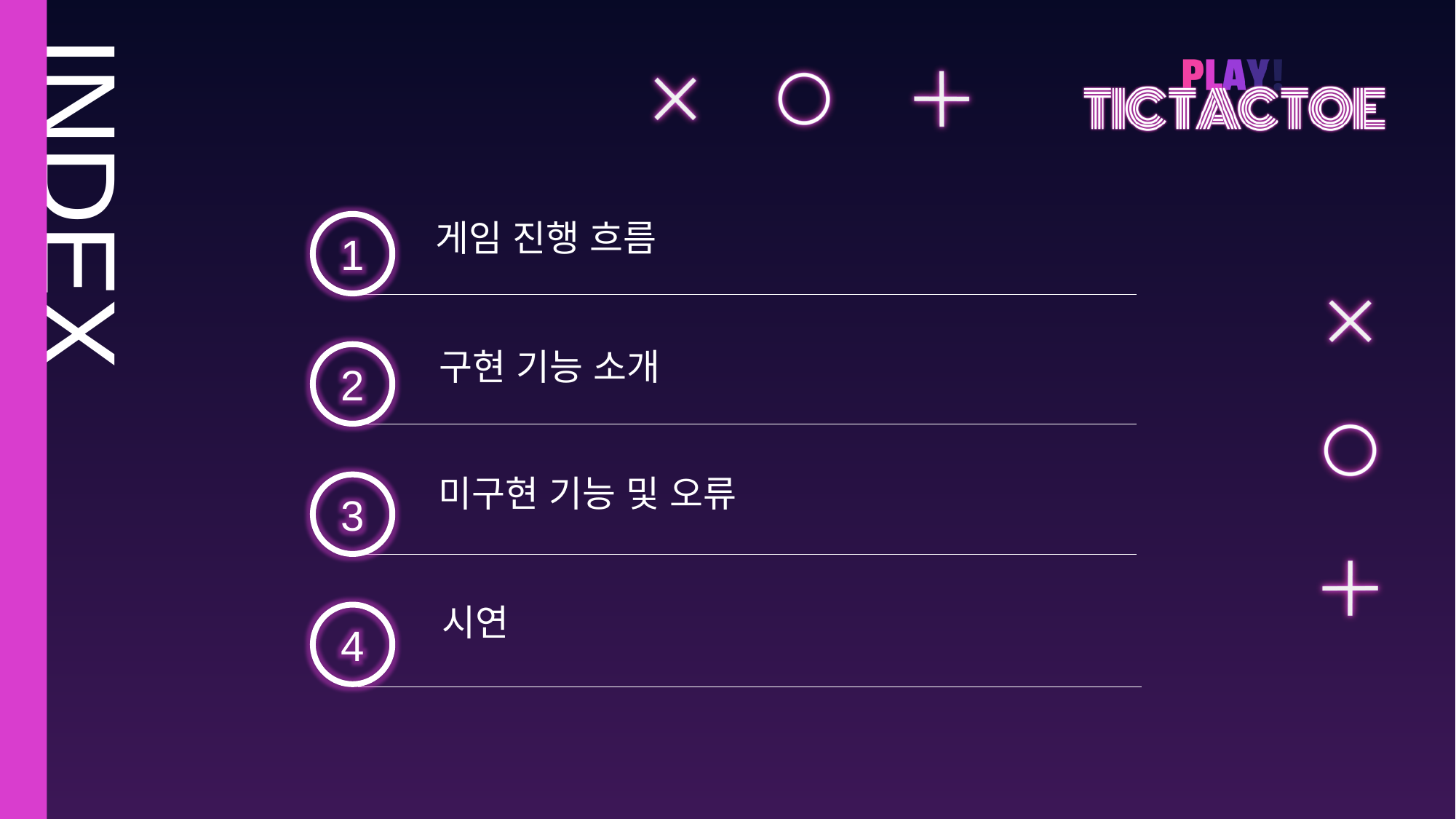

게임 진행 흐름
구현 기능 소개
미구현 기능 및 오류
시연